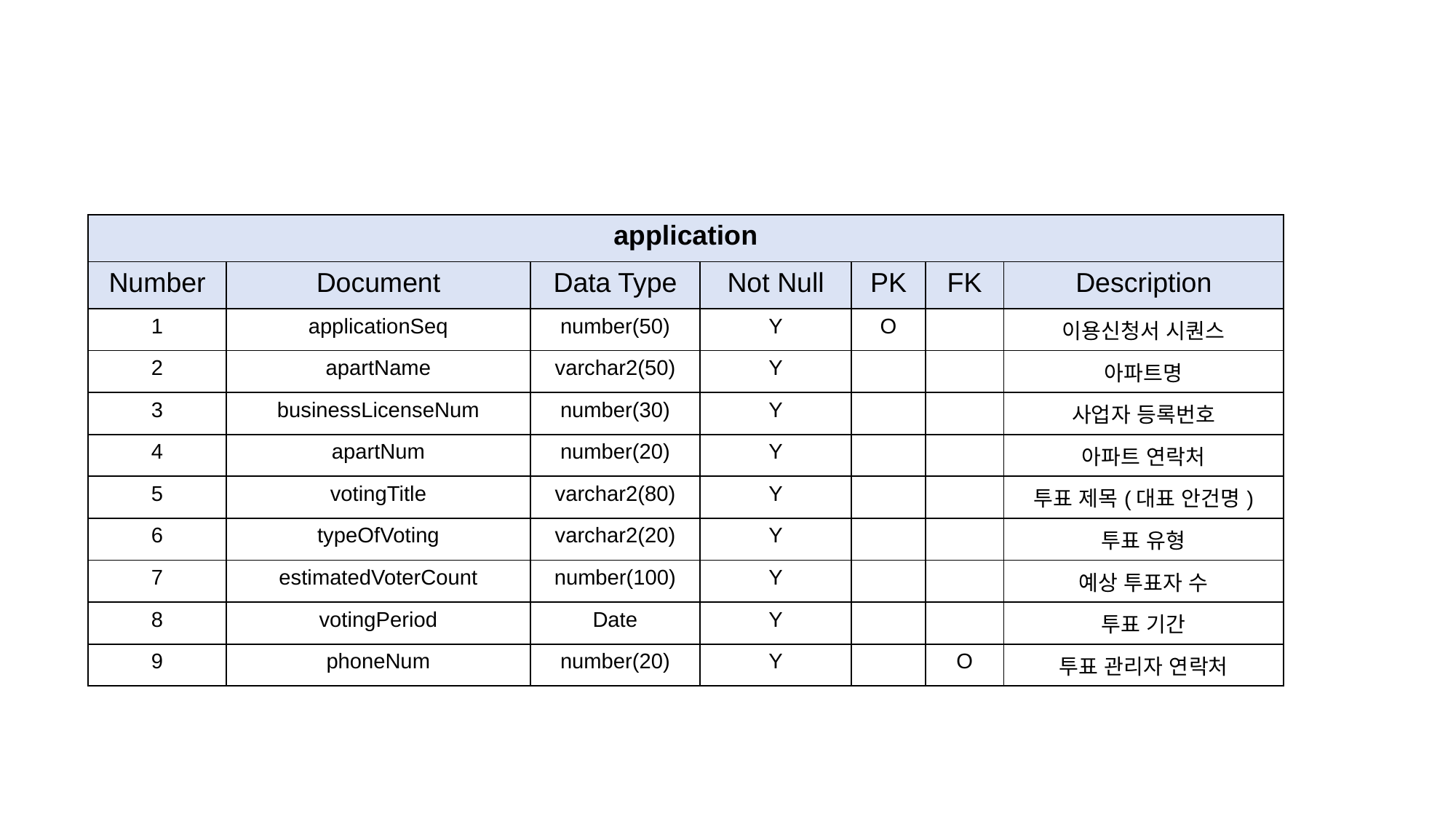

| application |  |  |  |  |  |  |
| --- | --- | --- | --- | --- | --- | --- |
| Number | Document | Data Type | Not Null | PK | FK | Description |
| 1 | applicationSeq | number(50) | Y | O |  | 이용신청서 시퀀스 |
| 2 | apartName | varchar2(50) | Y |  |  | 아파트명 |
| 3 | businessLicenseNum | number(30) | Y |  |  | 사업자 등록번호 |
| 4 | apartNum | number(20) | Y |  |  | 아파트 연락처 |
| 5 | votingTitle | varchar2(80) | Y |  |  | 투표 제목(대표 안건명) |
| 6 | typeOfVoting | varchar2(20) | Y |  |  | 투표 유형 |
| 7 | estimatedVoterCount | number(100) | Y |  |  | 예상 투표자 수 |
| 8 | votingPeriod | Date | Y |  |  | 투표 기간 |
| 9 | phoneNum | number(20) | Y |  | O | 투표 관리자 연락처 |